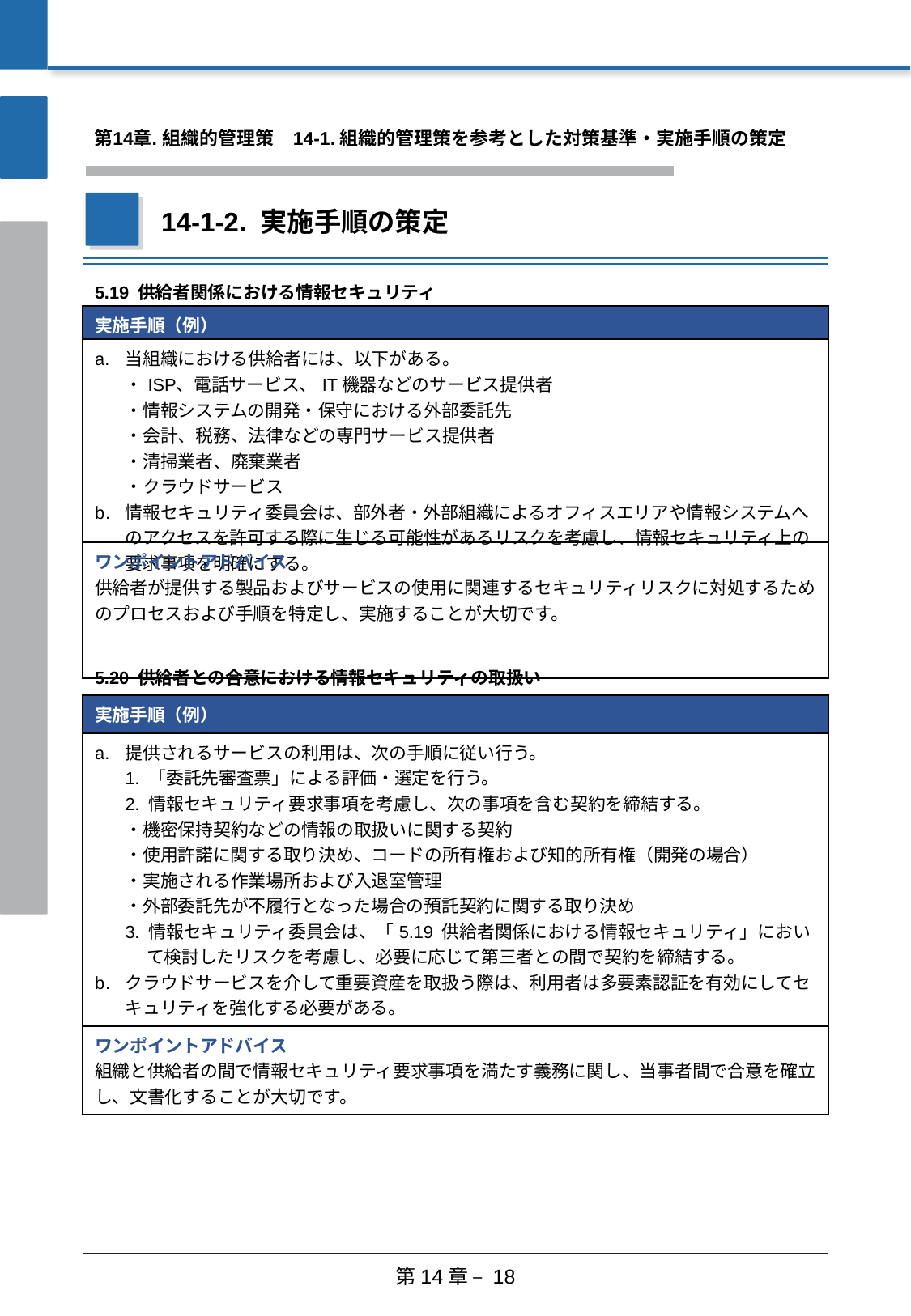

第14章. 組織的管理策
　14-1. 組織的管理策を参考とした対策基準・実施手順の策定
14-1-2. 実施手順の策定
| 5.19 供給者関係における情報セキュリティ |
| --- |
| 実施手順（例） |
| 当組織における供給者には、以下がある。 ・ISP、電話サービス、IT機器などのサービス提供者 ・情報システムの開発・保守における外部委託先 ・会計、税務、法律などの専門サービス提供者 ・清掃業者、廃棄業者 ・クラウドサービス 情報セキュリティ委員会は、部外者・外部組織によるオフィスエリアや情報システムへのアクセスを許可する際に生じる可能性があるリスクを考慮し、情報セキュリティ上の要求事項を明確にする。 |
| ワンポイントアドバイス 供給者が提供する製品およびサービスの使用に関連するセキュリティリスクに対処するためのプロセスおよび手順を特定し、実施することが大切です。 |
| 5.20 供給者との合意における情報セキュリティの取扱い |
| --- |
| 実施手順（例） |
| 提供されるサービスの利用は、次の手順に従い行う。 1. 「委託先審査票」による評価・選定を行う。 2. 情報セキュリティ要求事項を考慮し、次の事項を含む契約を締結する。 ・機密保持契約などの情報の取扱いに関する契約 ・使用許諾に関する取り決め、コードの所有権および知的所有権（開発の場合） ・実施される作業場所および入退室管理 ・外部委託先が不履行となった場合の預託契約に関する取り決め 3. 情報セキュリティ委員会は、「5.19 供給者関係における情報セキュリティ」におい 　て検討したリスクを考慮し、必要に応じて第三者との間で契約を締結する。 クラウドサービスを介して重要資産を取扱う際は、利用者は多要素認証を有効にしてセキュリティを強化する必要がある。 |
| ワンポイントアドバイス 組織と供給者の間で情報セキュリティ要求事項を満たす義務に関し、当事者間で合意を確立し、文書化することが大切です。 |
第14章 – 18